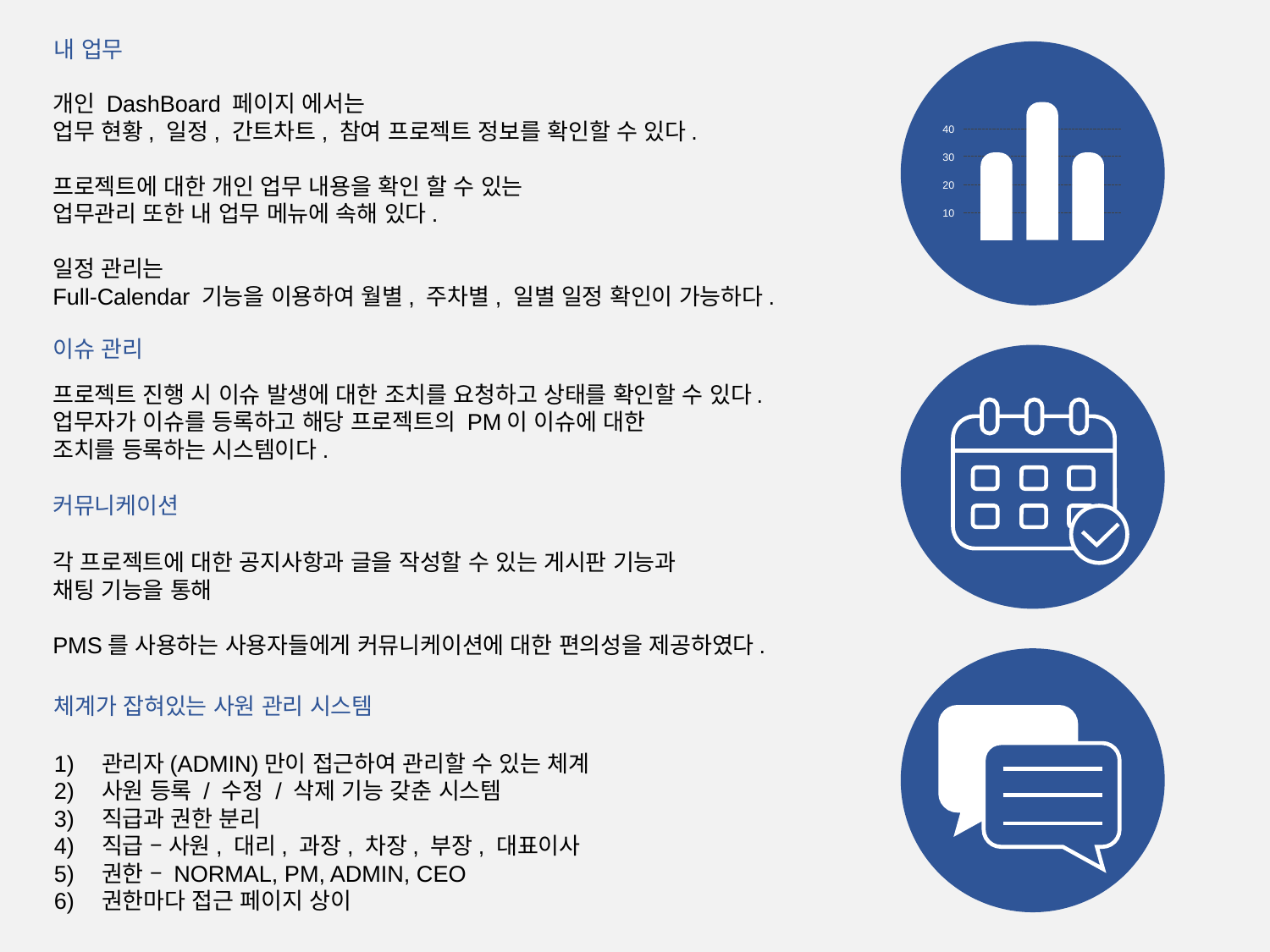

내 업무

개인 DashBoard 페이지 에서는
업무 현황, 일정, 간트차트, 참여 프로젝트 정보를 확인할 수 있다.

프로젝트에 대한 개인 업무 내용을 확인 할 수 있는
업무관리 또한 내 업무 메뉴에 속해 있다.

일정 관리는
Full-Calendar 기능을 이용하여 월별, 주차별, 일별 일정 확인이 가능하다.

40
30

20
10
이슈 관리

프로젝트 진행 시 이슈 발생에 대한 조치를 요청하고 상태를 확인할 수 있다.
업무자가 이슈를 등록하고 해당 프로젝트의 PM이 이슈에 대한
조치를 등록하는 시스템이다.

커뮤니케이션

각 프로젝트에 대한 공지사항과 글을 작성할 수 있는 게시판 기능과
채팅 기능을 통해

PMS를 사용하는 사용자들에게 커뮤니케이션에 대한 편의성을 제공하였다.

체계가 잡혀있는 사원 관리 시스템

관리자(ADMIN)만이 접근하여 관리할 수 있는 체계
사원 등록 / 수정 / 삭제 기능 갖춘 시스템
직급과 권한 분리
직급 – 사원, 대리, 과장, 차장, 부장, 대표이사
권한 – NORMAL, PM, ADMIN, CEO
권한마다 접근 페이지 상이